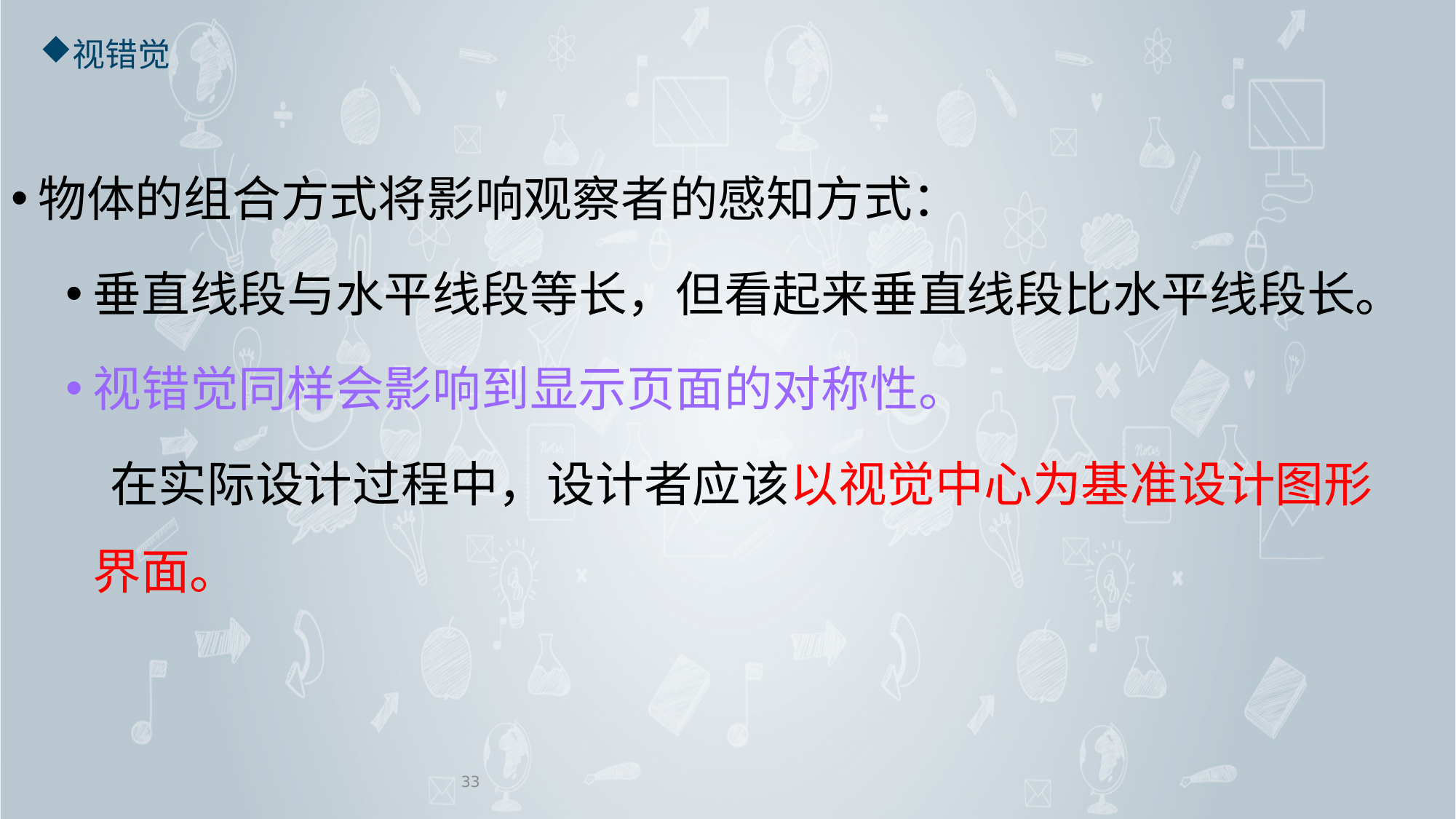

# 视错觉
物体的组合方式将影响观察者的感知方式：
垂直线段与水平线段等长，但看起来垂直线段比水平线段长。
视错觉同样会影响到显示页面的对称性。
   在实际设计过程中，设计者应该以视觉中心为基准设计图形界面。
33